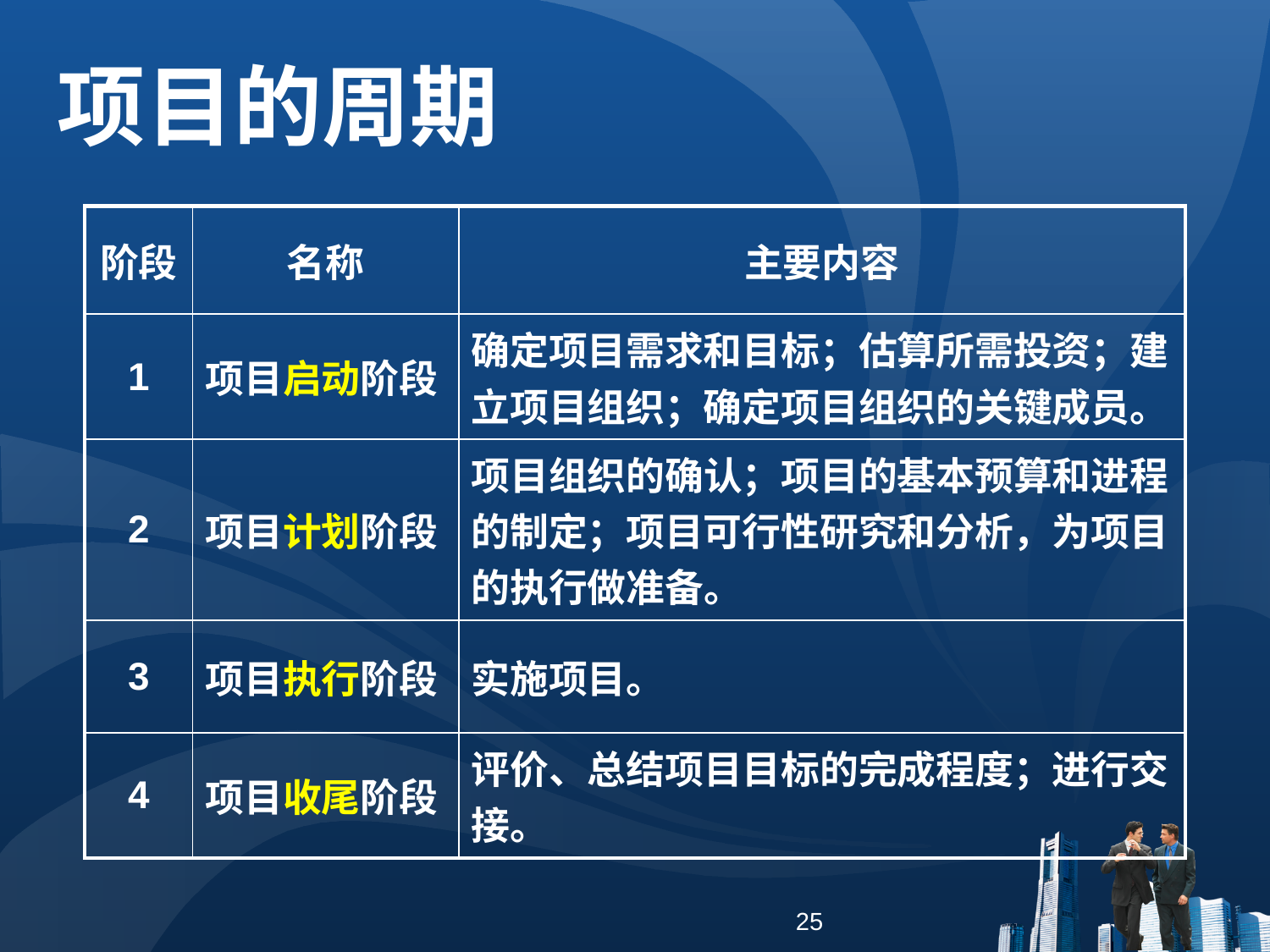

项目的周期
| 阶段 | 名称 | 主要内容 |
| --- | --- | --- |
| 1 | 项目启动阶段 | 确定项目需求和目标；估算所需投资；建立项目组织；确定项目组织的关键成员。 |
| 2 | 项目计划阶段 | 项目组织的确认；项目的基本预算和进程的制定；项目可行性研究和分析，为项目的执行做准备。 |
| 3 | 项目执行阶段 | 实施项目。 |
| 4 | 项目收尾阶段 | 评价、总结项目目标的完成程度；进行交接。 |
25